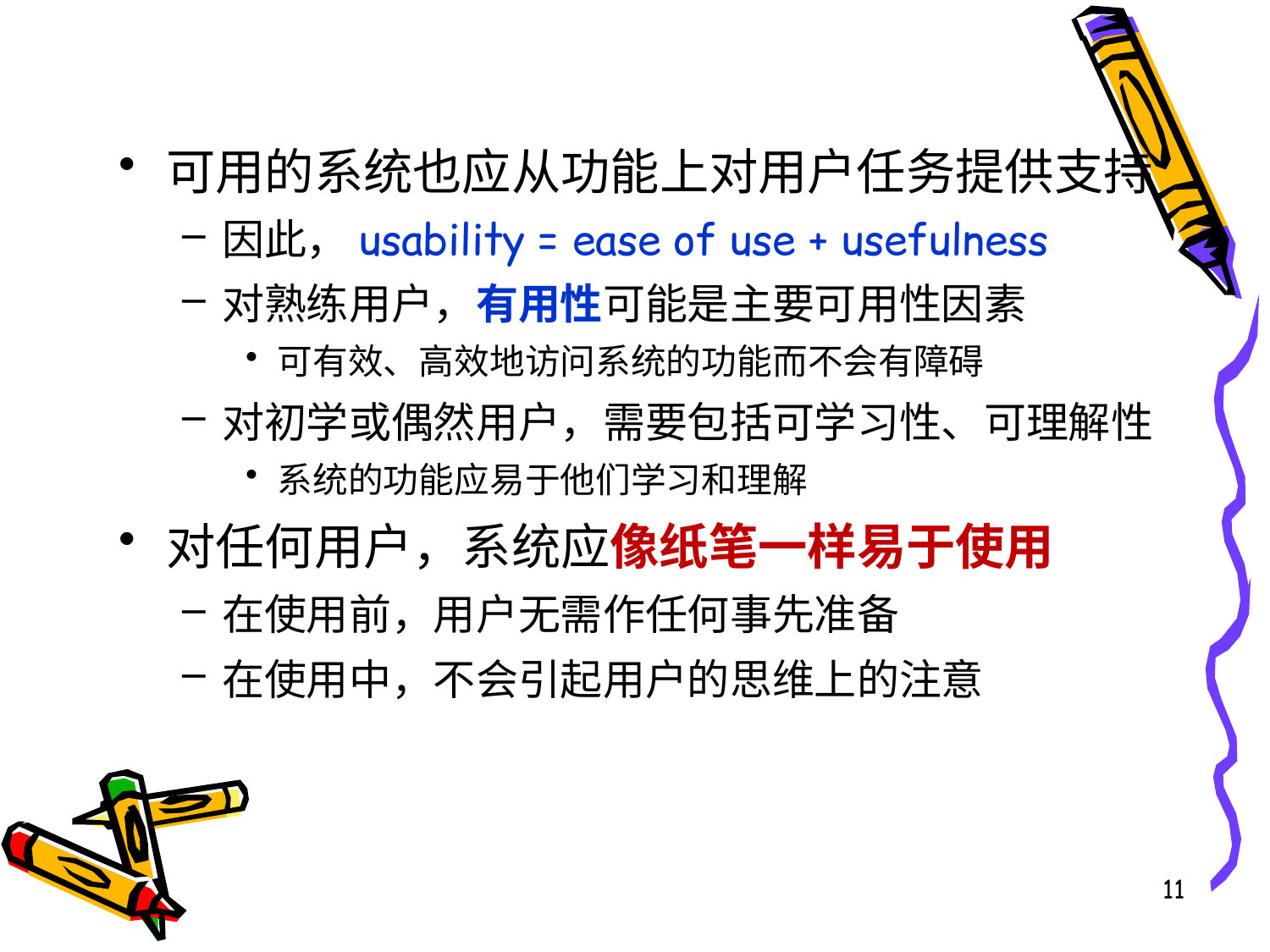

可用的系统也应从功能上对用户任务提供支持
因此，usability = ease of use + usefulness
对熟练用户，有用性可能是主要可用性因素
可有效、高效地访问系统的功能而不会有障碍
对初学或偶然用户，需要包括可学习性、可理解性
系统的功能应易于他们学习和理解
对任何用户，系统应像纸笔一样易于使用
在使用前，用户无需作任何事先准备
在使用中，不会引起用户的思维上的注意

11